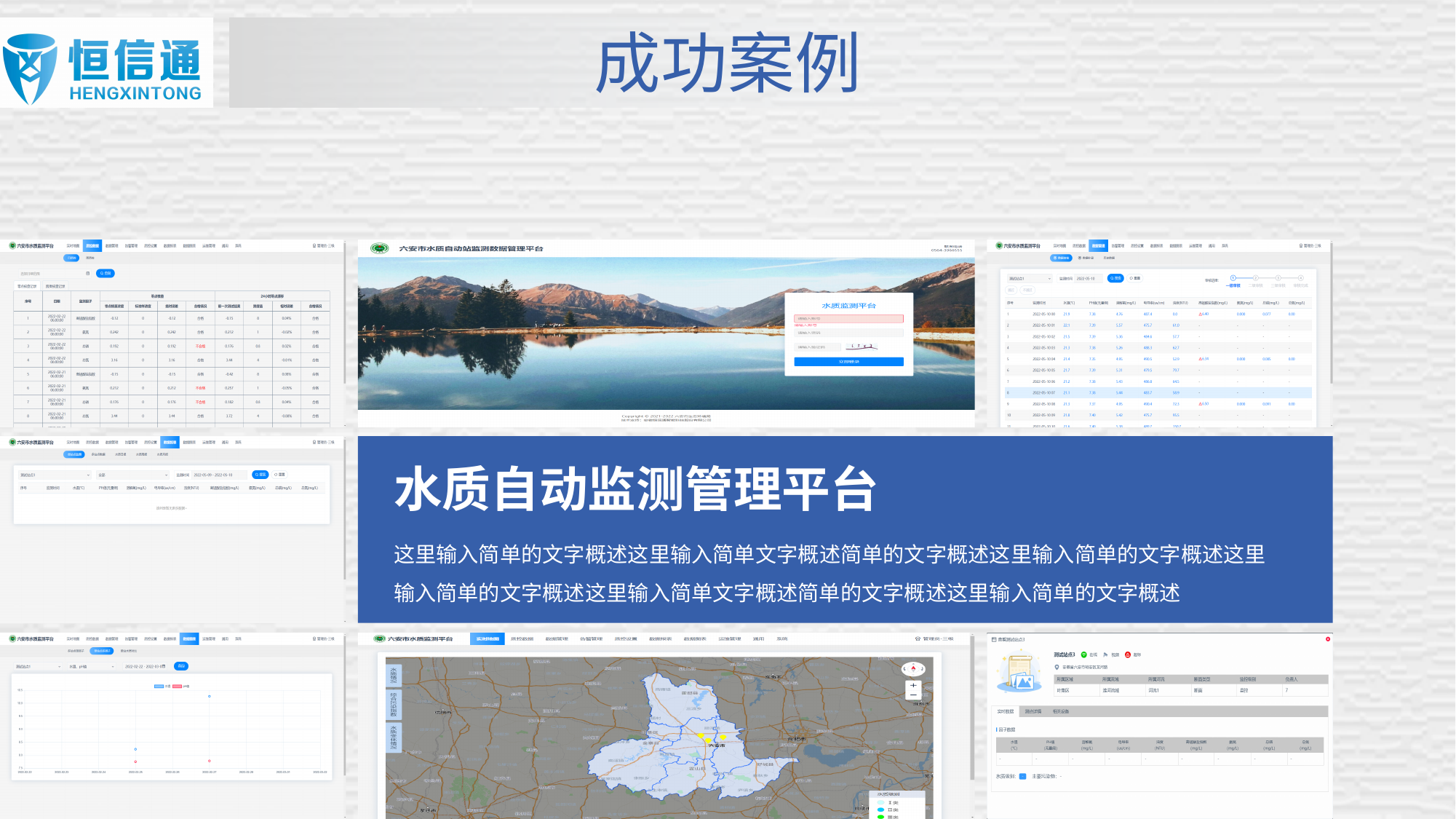

成功案例

水质自动监测管理平台
这里输入简单的文字概述这里输入简单文字概述简单的文字概述这里输入简单的文字概述这里输入简单的文字概述这里输入简单文字概述简单的文字概述这里输入简单的文字概述